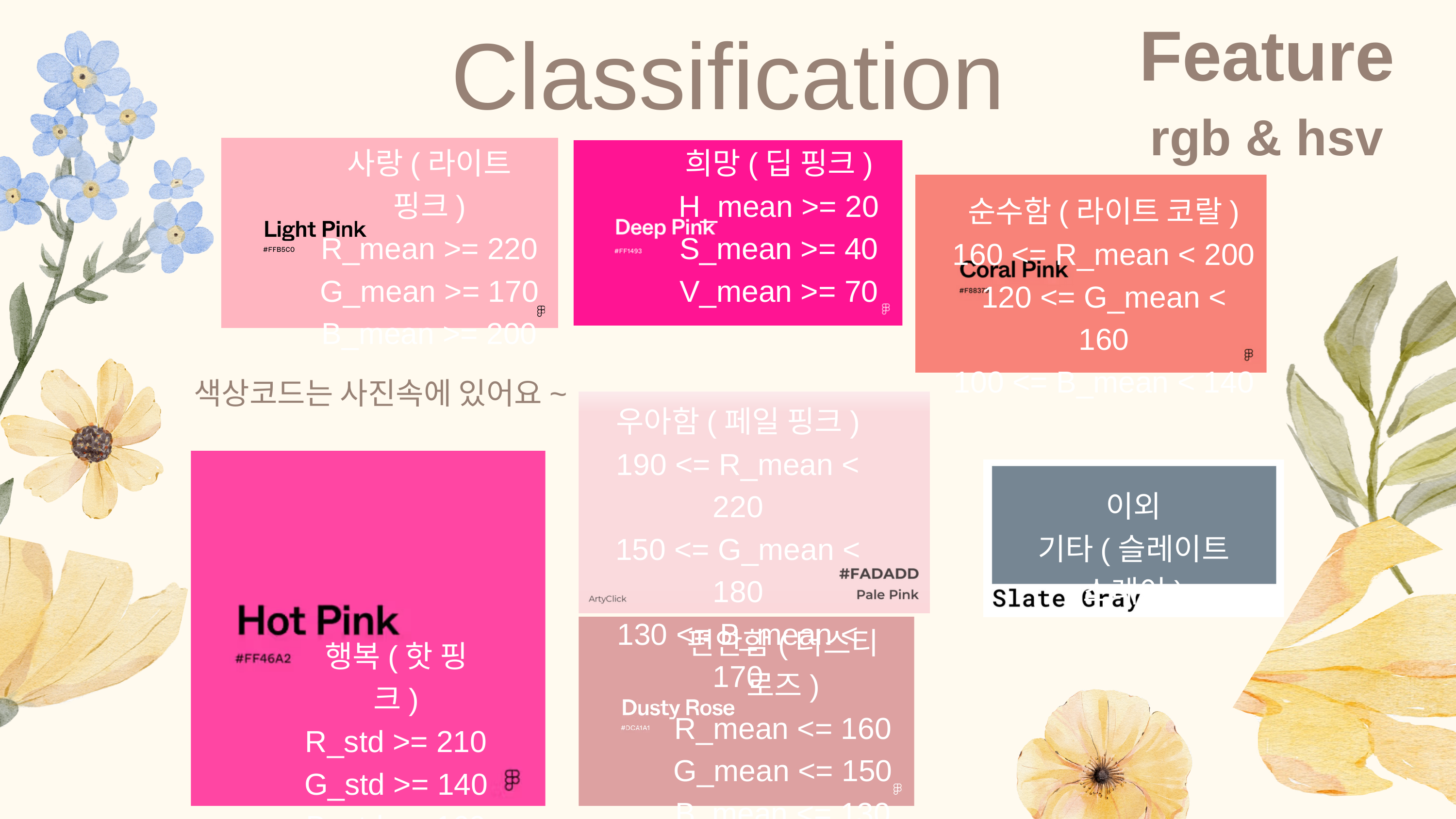

Feature
rgb & hsv
Classification

사랑(라이트 핑크)
R_mean >= 220
G_mean >= 170
B_mean >= 200
희망(딥 핑크)
H_mean >= 20
S_mean >= 40
V_mean >= 70

순수함(라이트 코랄)
160 <= R_mean < 200
120 <= G_mean < 160
100 <= B_mean < 140

색상코드는 사진속에 있어요~

우아함(페일 핑크)
190 <= R_mean < 220
150 <= G_mean < 180
130 <= B_mean < 170

이외
기타(슬레이트 스레이)

편안함(더스티 로즈)
R_mean <= 160
G_mean <= 150
B_mean <= 130
행복(핫 핑크)
R_std >= 210
G_std >= 140
B_std <= 160